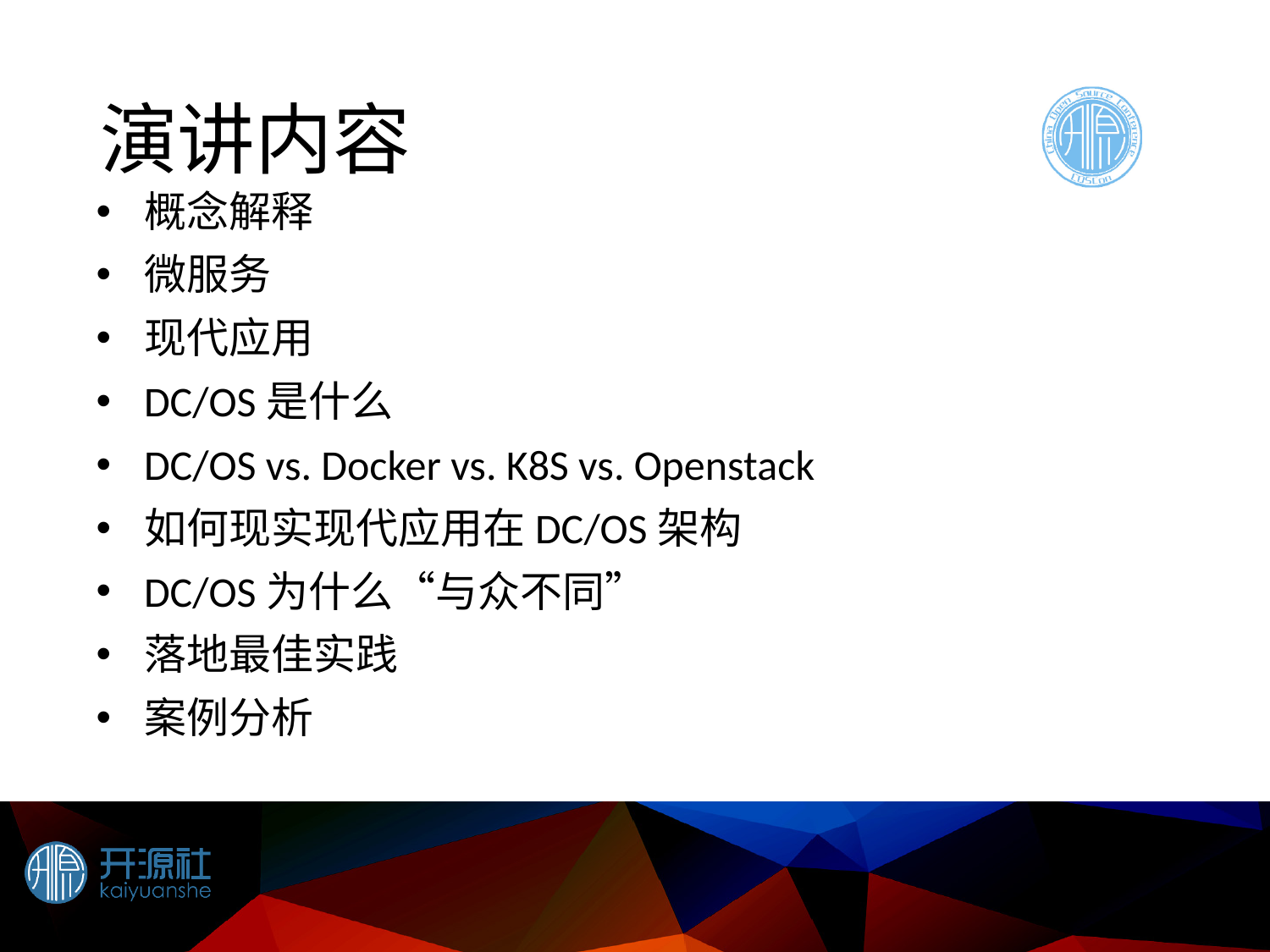

# 演讲内容
概念解释
微服务
现代应用
DC/OS是什么
DC/OS vs. Docker vs. K8S vs. Openstack
如何现实现代应用在DC/OS架构
DC/OS为什么“与众不同”
落地最佳实践
案例分析